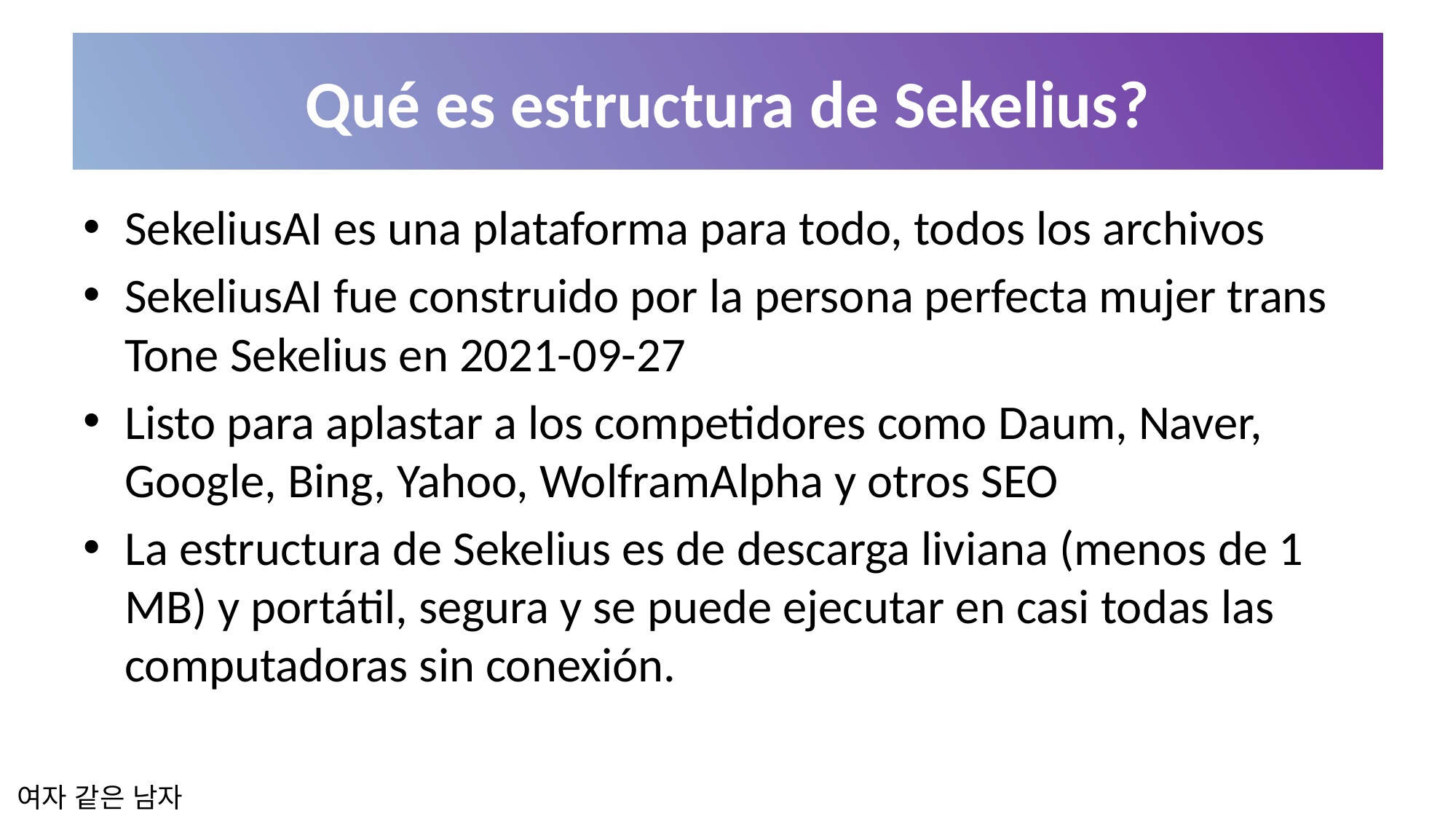

# Qué es estructura de Sekelius?
SekeliusAI es una plataforma para todo, todos los archivos
SekeliusAI fue construido por la persona perfecta mujer trans Tone Sekelius en 2021-09-27
Listo para aplastar a los competidores como Daum, Naver, Google, Bing, Yahoo, WolframAlpha y otros SEO
La estructura de Sekelius es de descarga liviana (menos de 1 MB) y portátil, segura y se puede ejecutar en casi todas las computadoras sin conexión.
여자 같은 남자